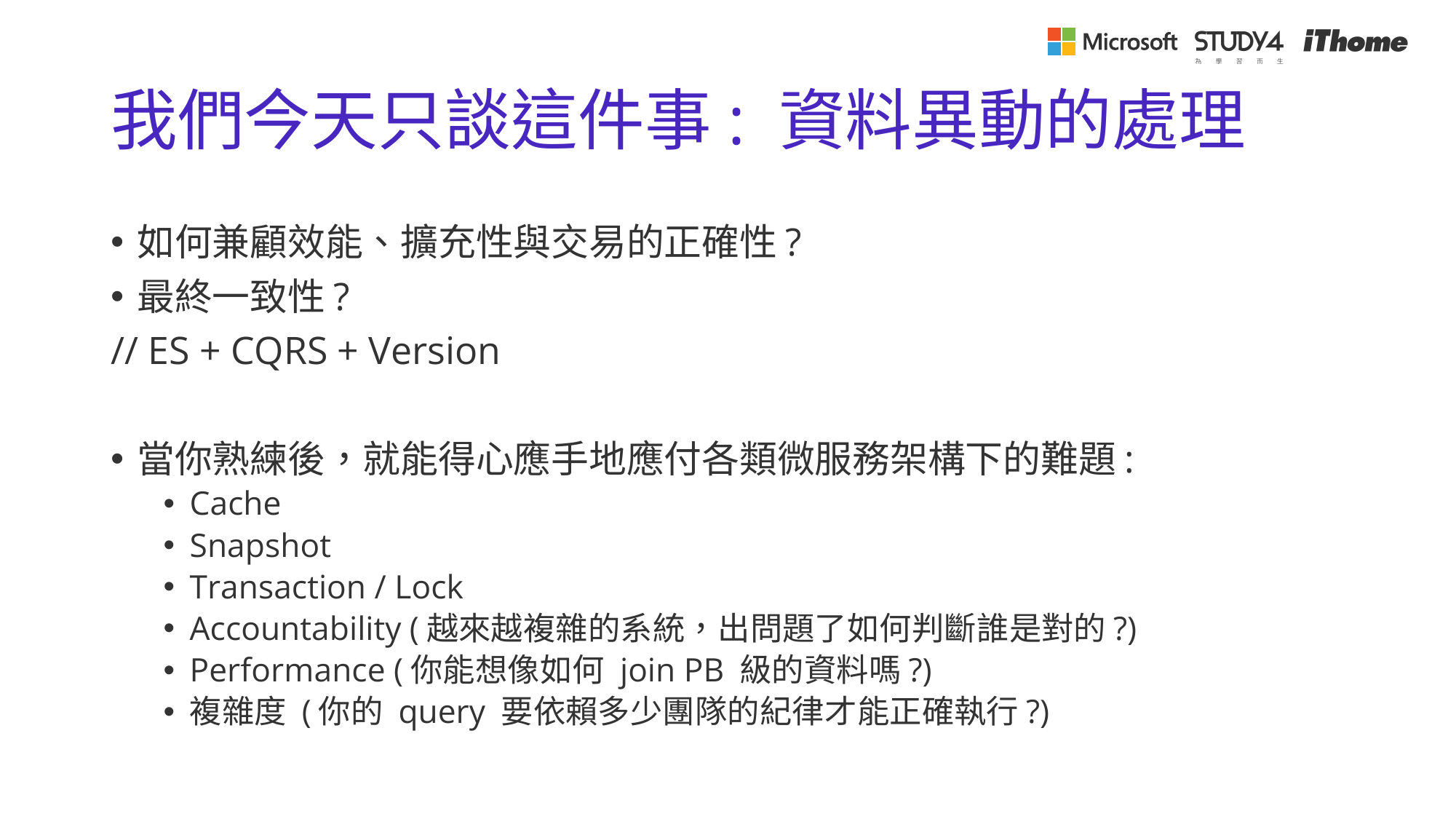

# 我們今天只談這件事: 資料異動的處理
如何兼顧效能、擴充性與交易的正確性?
最終一致性?
// ES + CQRS + Version

當你熟練後，就能得心應手地應付各類微服務架構下的難題:
Cache
Snapshot
Transaction / Lock
Accountability (越來越複雜的系統，出問題了如何判斷誰是對的?)
Performance (你能想像如何 join PB 級的資料嗎?)
複雜度 (你的 query 要依賴多少團隊的紀律才能正確執行?)